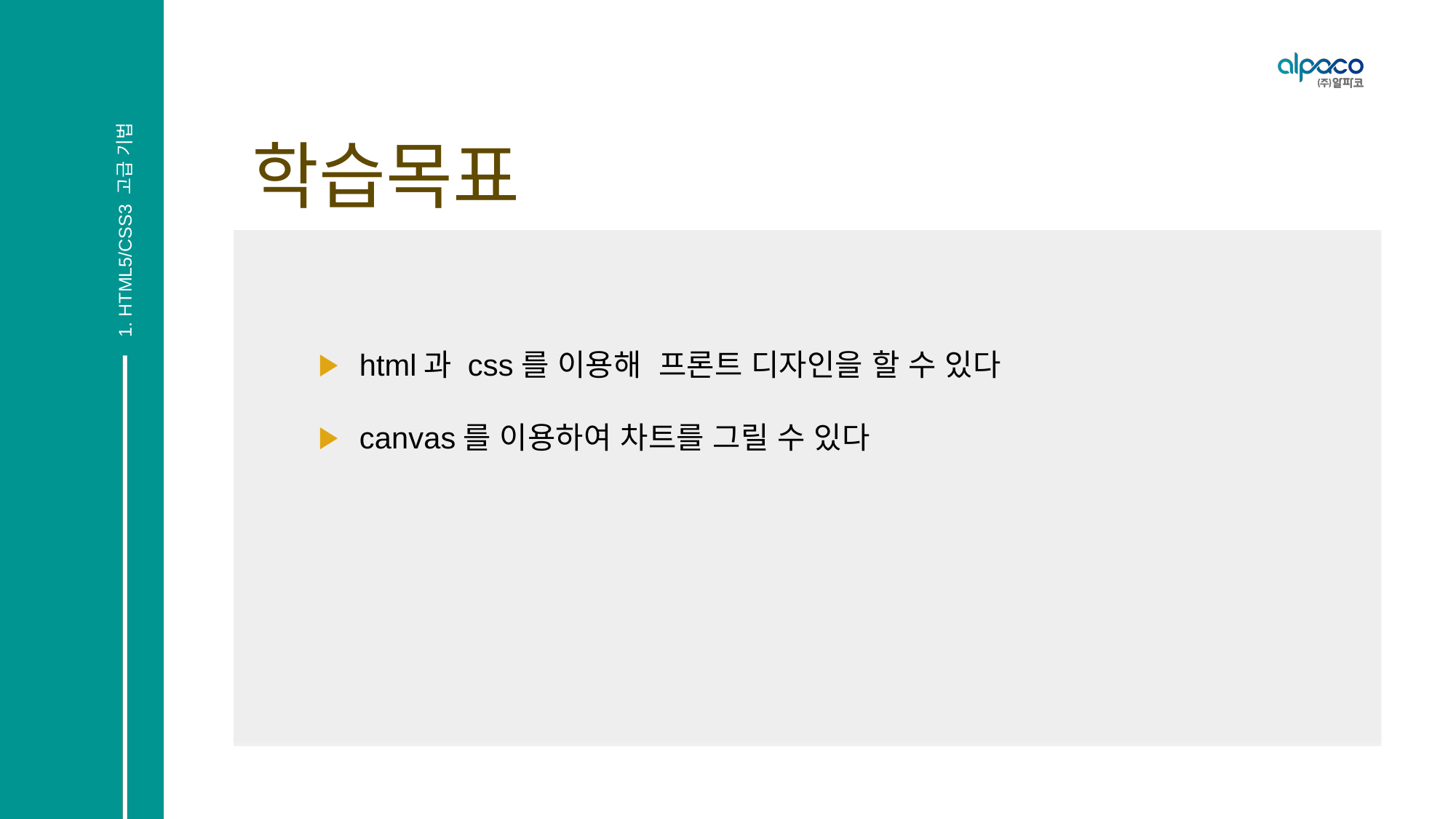

1. HTML5/CSS3 고급 기법
html과 css를 이용해  프론트 디자인을 할 수 있다
canvas를 이용하여 차트를 그릴 수 있다